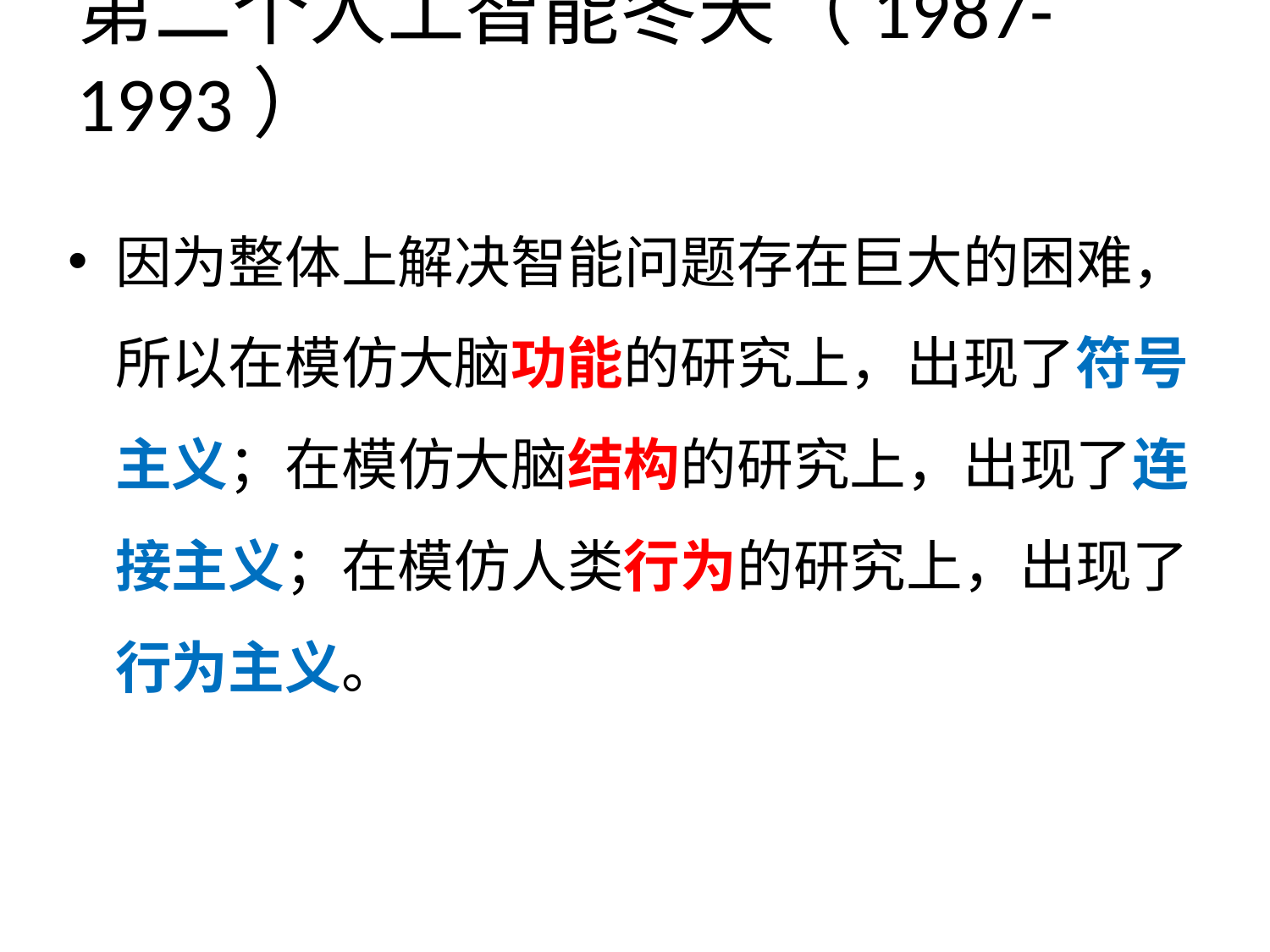

# 第二个人工智能冬天（1987-1993）
因为整体上解决智能问题存在巨大的困难，所以在模仿大脑功能的研究上，出现了符号主义；在模仿大脑结构的研究上，出现了连接主义；在模仿人类行为的研究上，出现了行为主义。